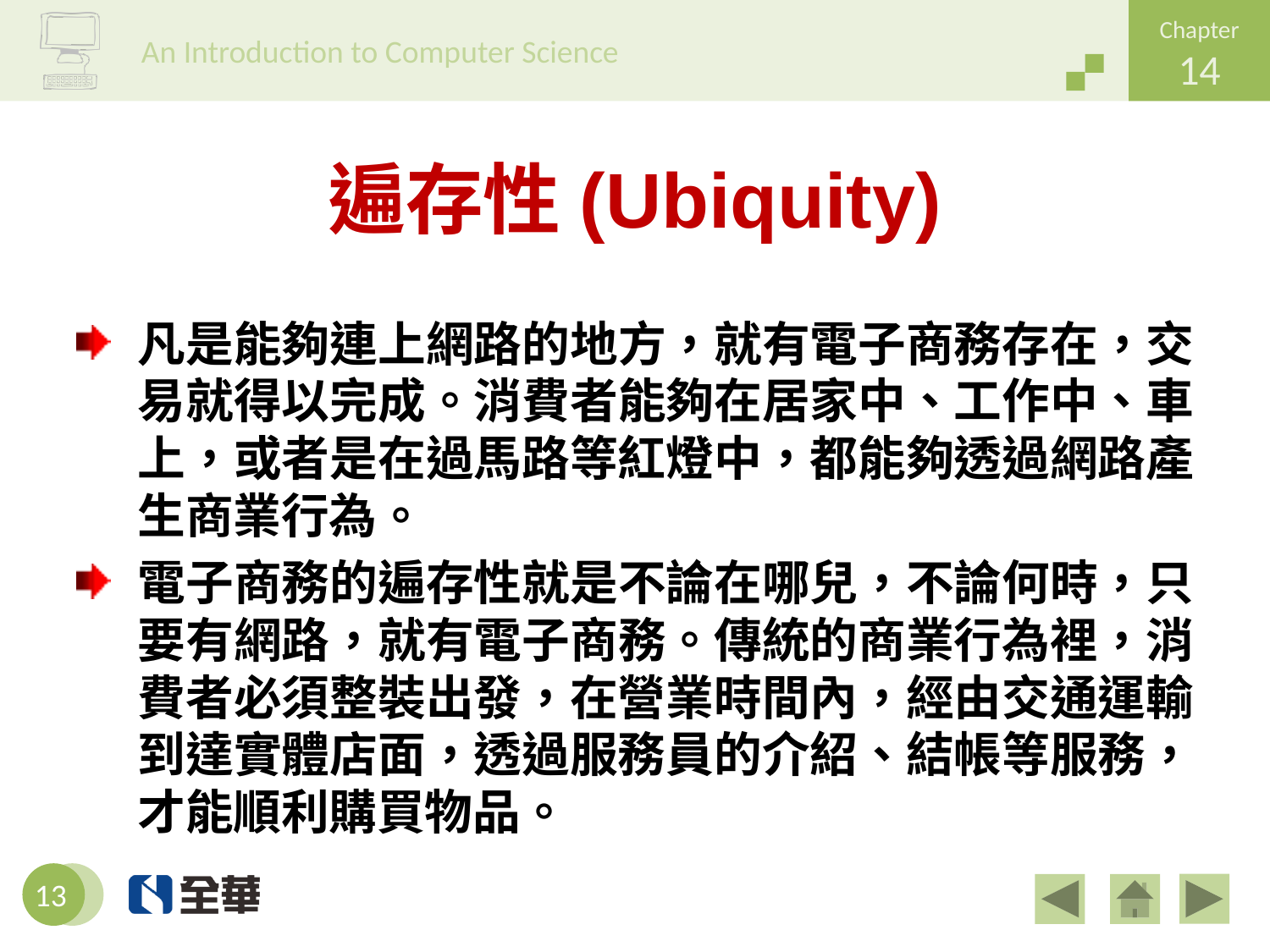

# 遍存性(Ubiquity)
凡是能夠連上網路的地方，就有電子商務存在，交易就得以完成。消費者能夠在居家中、工作中、車上，或者是在過馬路等紅燈中，都能夠透過網路產生商業行為。
電子商務的遍存性就是不論在哪兒，不論何時，只要有網路，就有電子商務。傳統的商業行為裡，消費者必須整裝出發，在營業時間內，經由交通運輸到達實體店面，透過服務員的介紹、結帳等服務，才能順利購買物品。